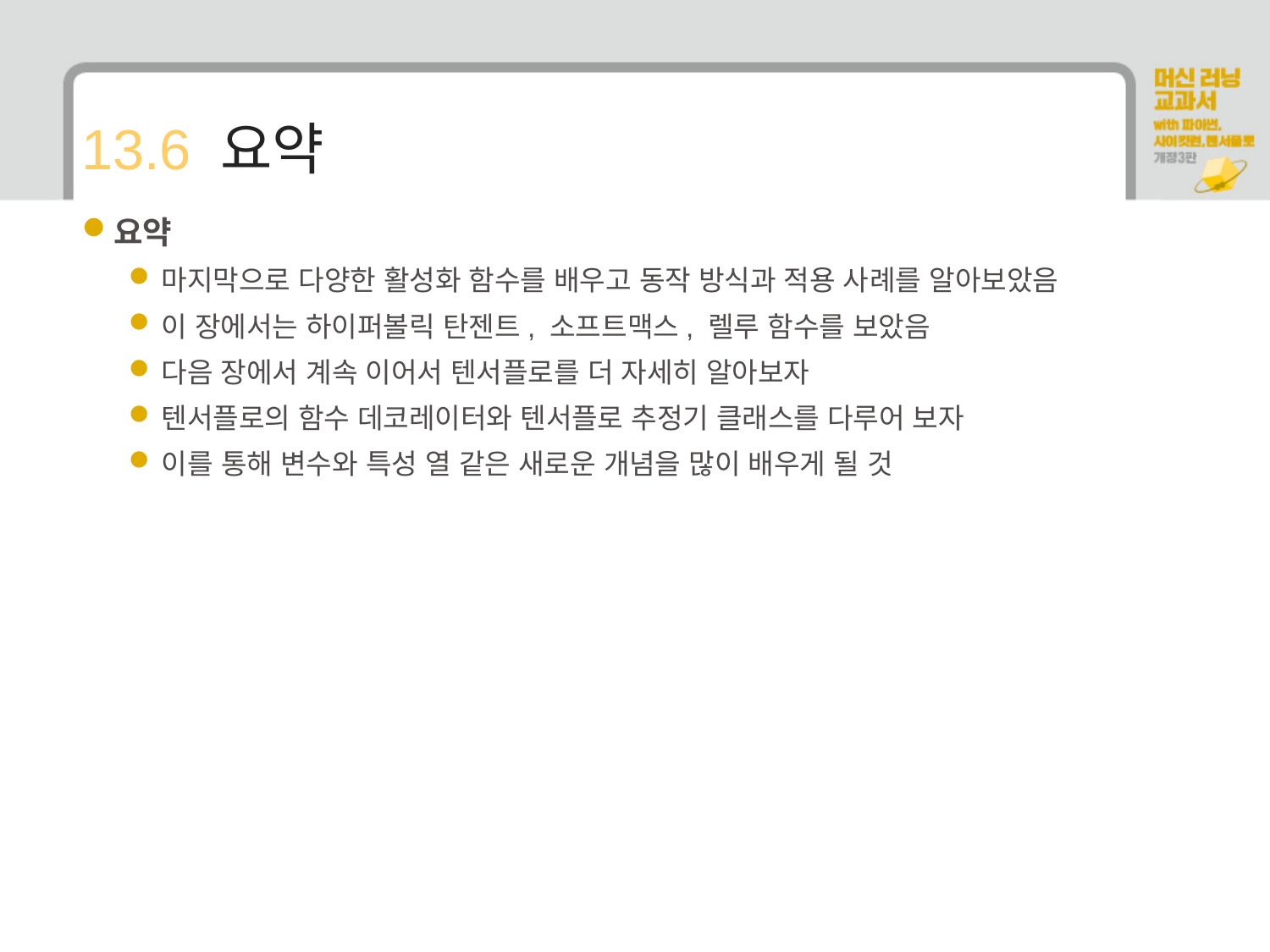

# 13.6 요약
요약
마지막으로 다양한 활성화 함수를 배우고 동작 방식과 적용 사례를 알아보았음
이 장에서는 하이퍼볼릭 탄젠트, 소프트맥스, 렐루 함수를 보았음
다음 장에서 계속 이어서 텐서플로를 더 자세히 알아보자
텐서플로의 함수 데코레이터와 텐서플로 추정기 클래스를 다루어 보자
이를 통해 변수와 특성 열 같은 새로운 개념을 많이 배우게 될 것